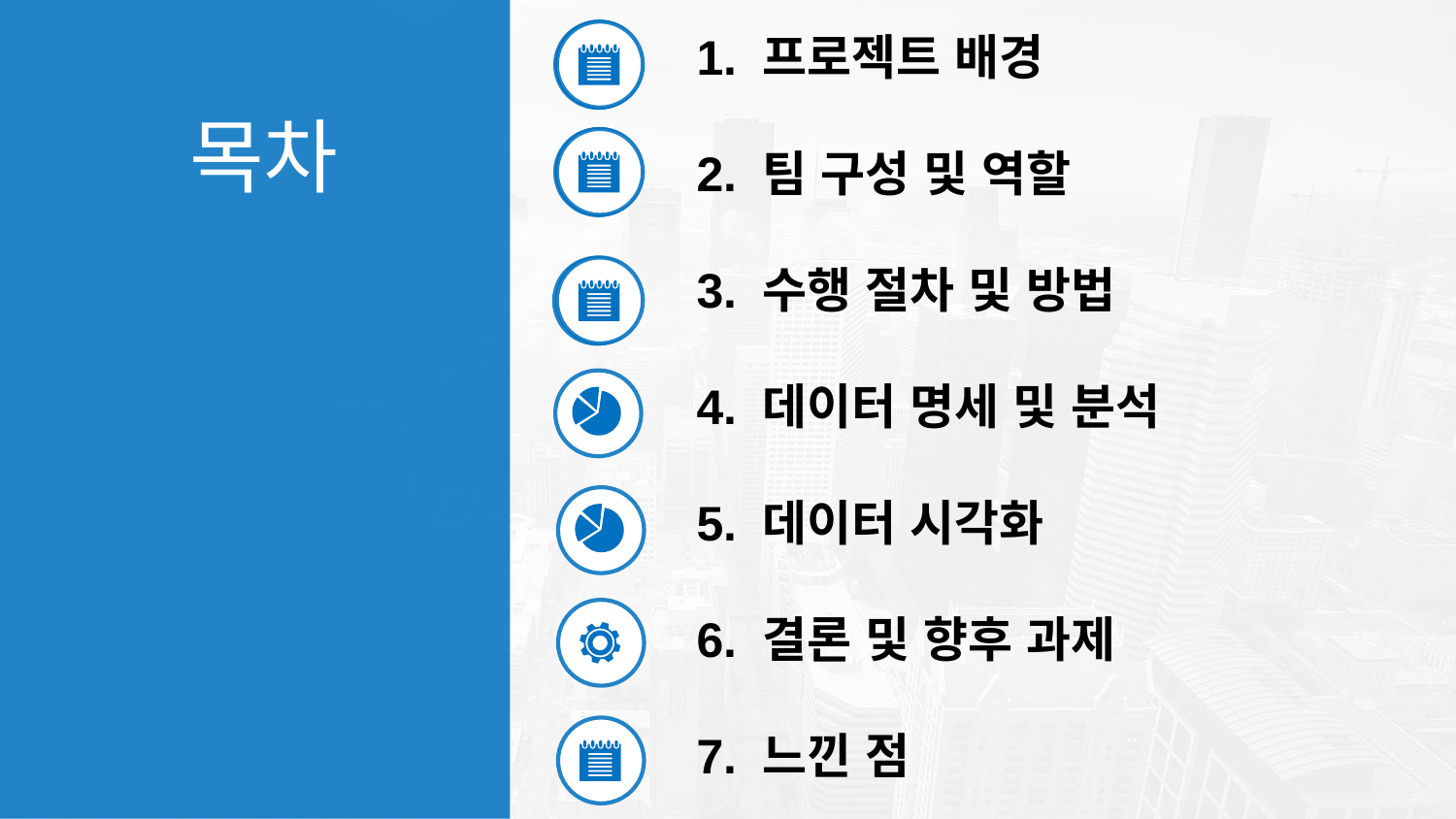

1. 프로젝트 배경

2. 팀 구성 및 역할

3. 수행 절차 및 방법

4. 데이터 명세 및 분석

5. 데이터 시각화

6. 결론 및 향후 과제

7. 느낀 점

목차